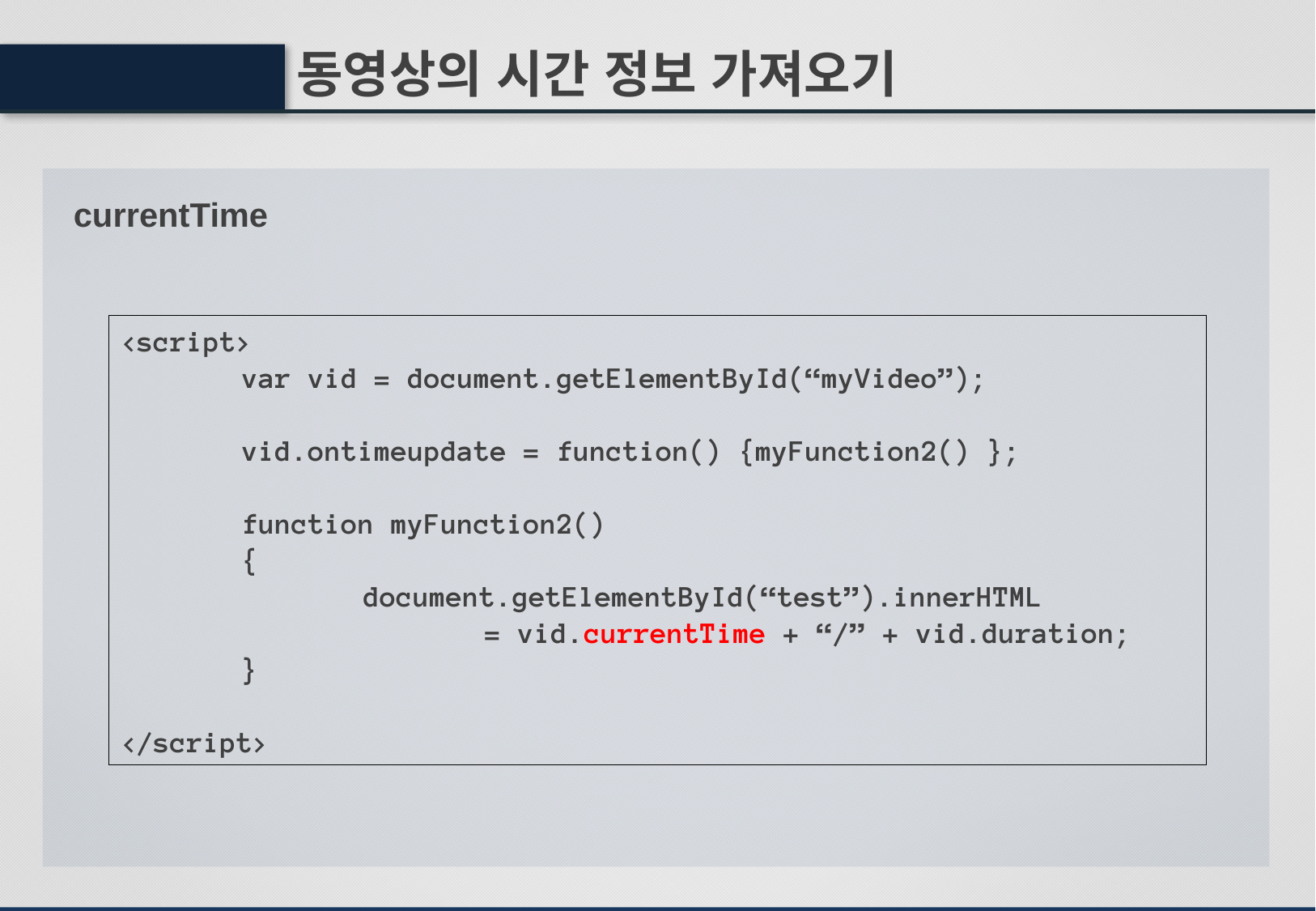

동영상의 시간 정보 가져오기

currentTime
<script>
	var vid = document.getElementById(“myVideo”);

	vid.ontimeupdate = function() {myFunction2() };

	function myFunction2()
	{
		document.getElementById(“test”).innerHTML
			= vid.currentTime + “/” + vid.duration;
	}

</script>